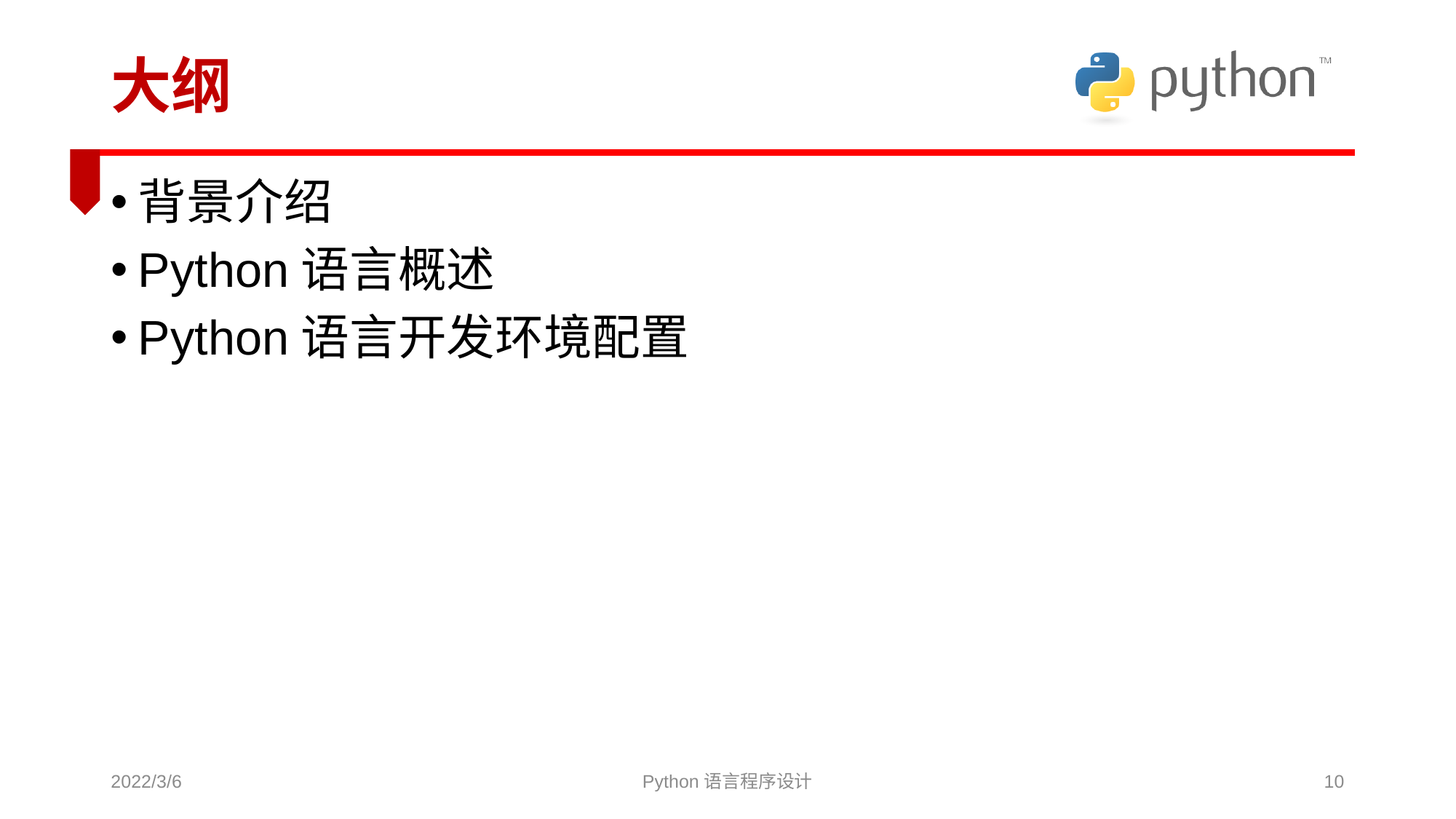

# 大纲
背景介绍
Python语言概述
Python语言开发环境配置

2022/3/6
Python语言程序设计
10